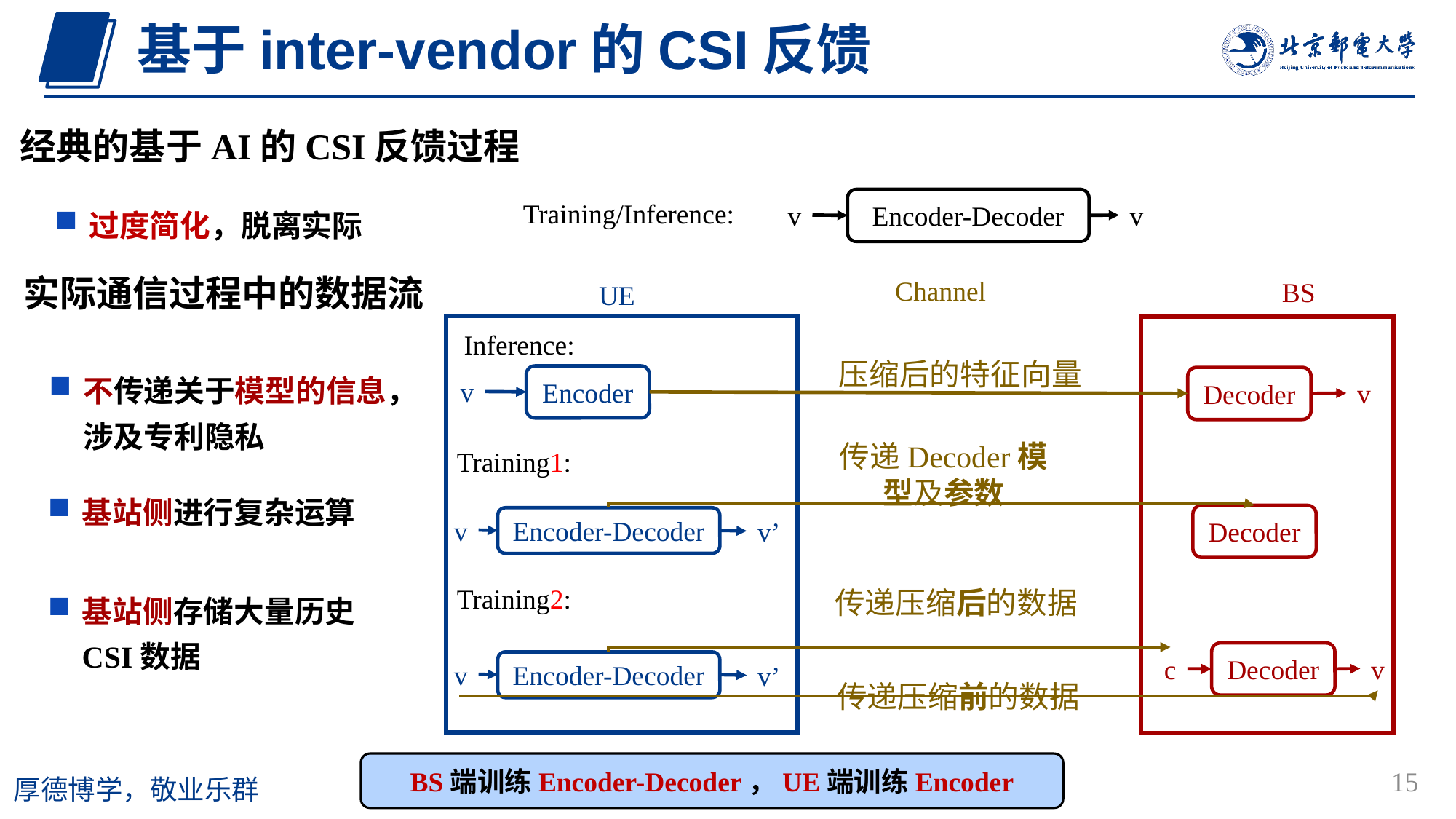

基于inter-vendor的CSI反馈
经典的基于AI的CSI反馈过程
Encoder-Decoder
Training/Inference:
过度简化，脱离实际
v
v
实际通信过程中的数据流
Channel
BS
UE

Inference:
压缩后的特征向量
不传递关于模型的信息，涉及专利隐私
Encoder
Decoder
v
v
传递Decoder模型及参数
Training1:
基站侧进行复杂运算
Decoder
Encoder-Decoder
v
v’
Training2:
基站侧存储大量历史CSI数据
传递压缩后的数据

Decoder
v
c
Encoder-Decoder
v
v’
传递压缩前的数据
BS端训练Encoder-Decoder，UE端训练Encoder
15